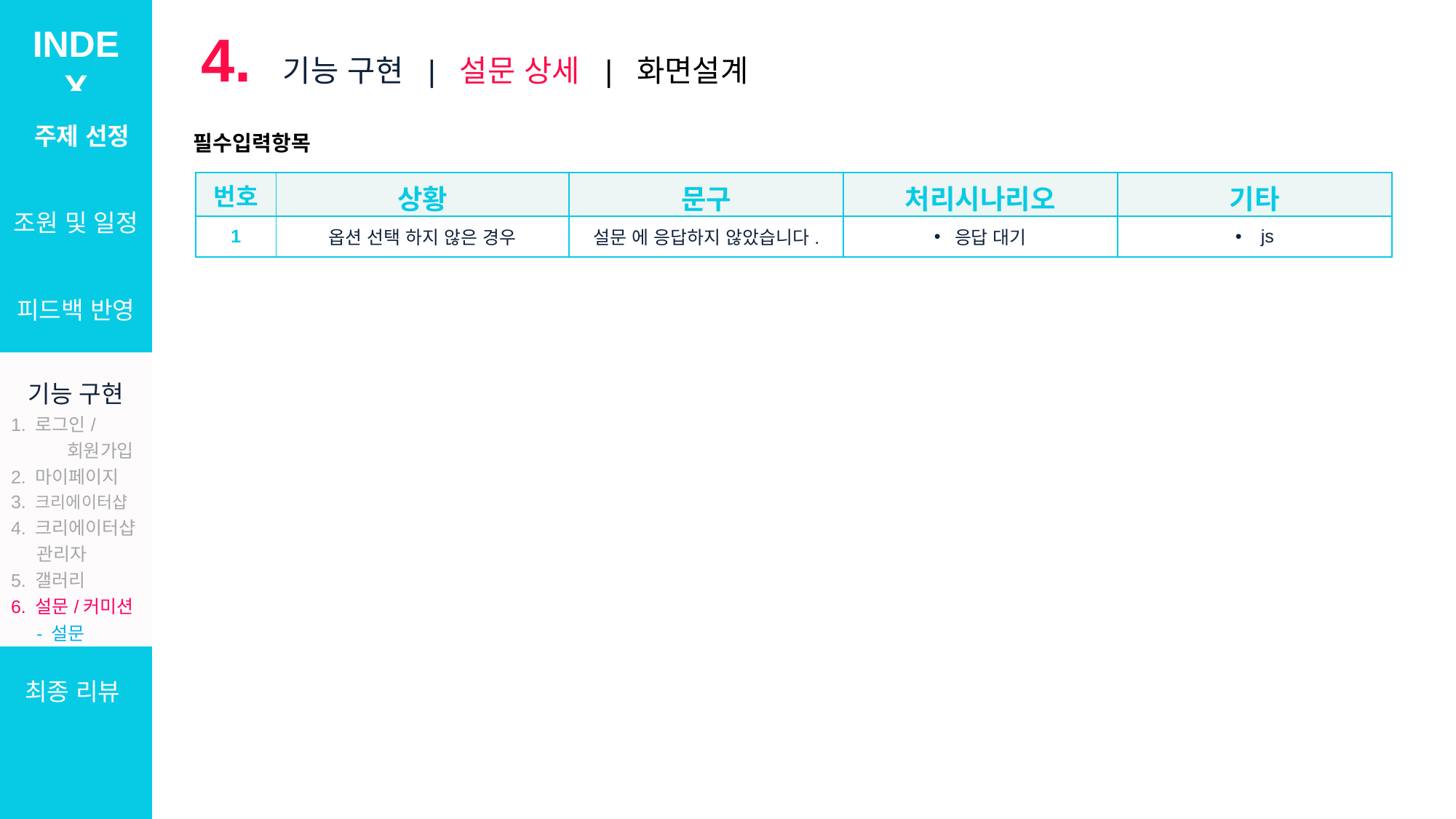

INDEX
4. 기능 구현  |  설문 상세  |  화면설계
| 주제 선정 |
| --- |
| 조원 및 일정 |
| 피드백 반영 |
| 기능 구현 1. 로그인/ 회원가입 2. 마이페이지 3. 크리에이터샵 4. 크리에이터샵 관리자 5. 갤러리 6. 설문/커미션 - 설문 - 커미션 7. 관리자 |
| 최종 리뷰 |
필수입력항목
| 번호 | 상황 | 문구 | 처리시나리오 | 기타 |
| --- | --- | --- | --- | --- |
| 1 | 옵션 선택 하지 않은 경우 | 설문 에 응답하지 않았습니다. | 응답 대기 | js |